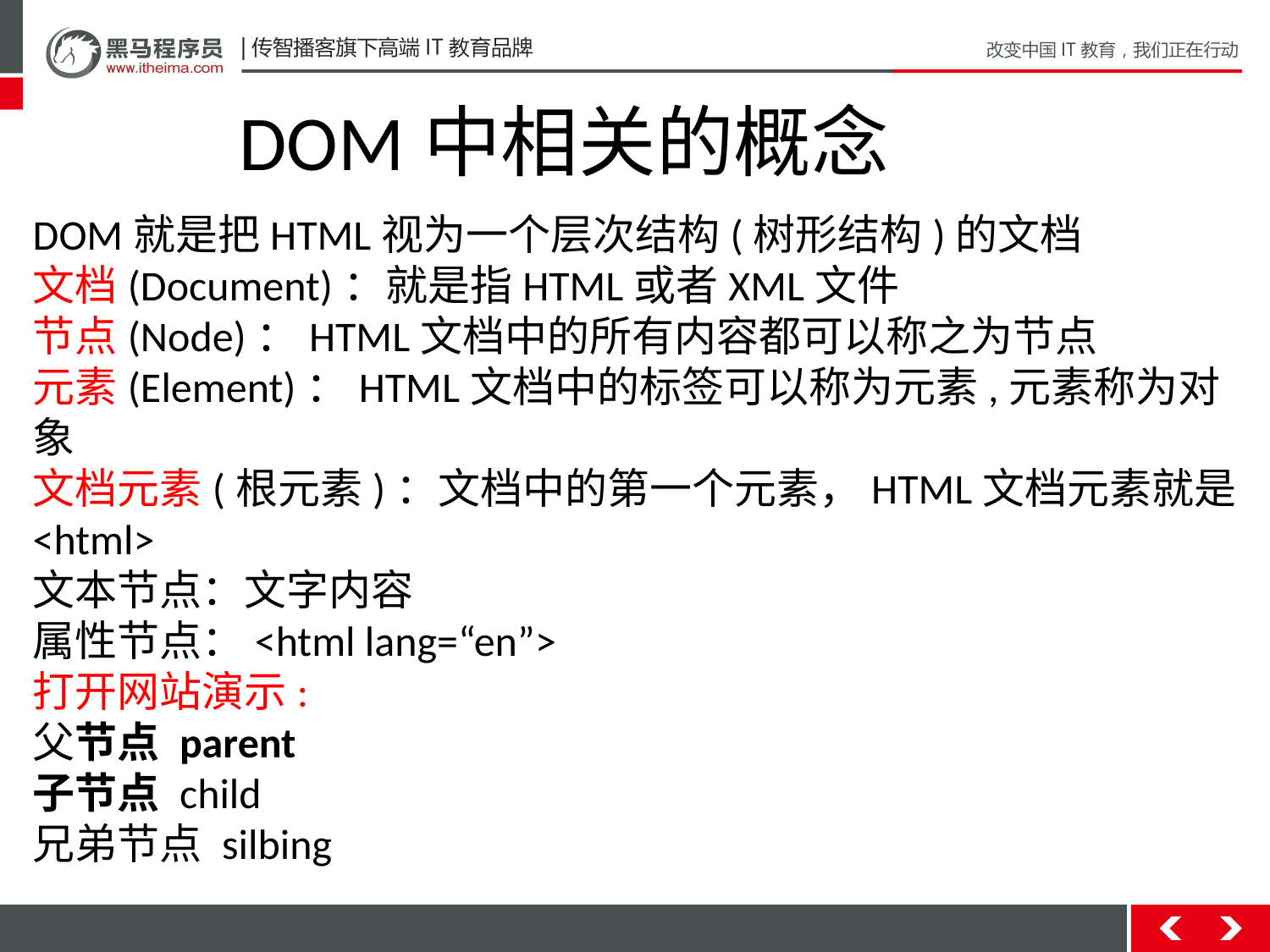

DOM中相关的概念
DOM就是把HTML视为一个层次结构(树形结构)的文档
文档(Document)：就是指HTML或者XML文件
节点(Node)：HTML文档中的所有内容都可以称之为节点
元素(Element)：HTML文档中的标签可以称为元素,元素称为对象
文档元素(根元素)：文档中的第一个元素，HTML文档元素就是<html>
文本节点：文字内容
属性节点：<html lang=“en”>
打开网站演示:
父节点 parent
子节点 child
兄弟节点 silbing